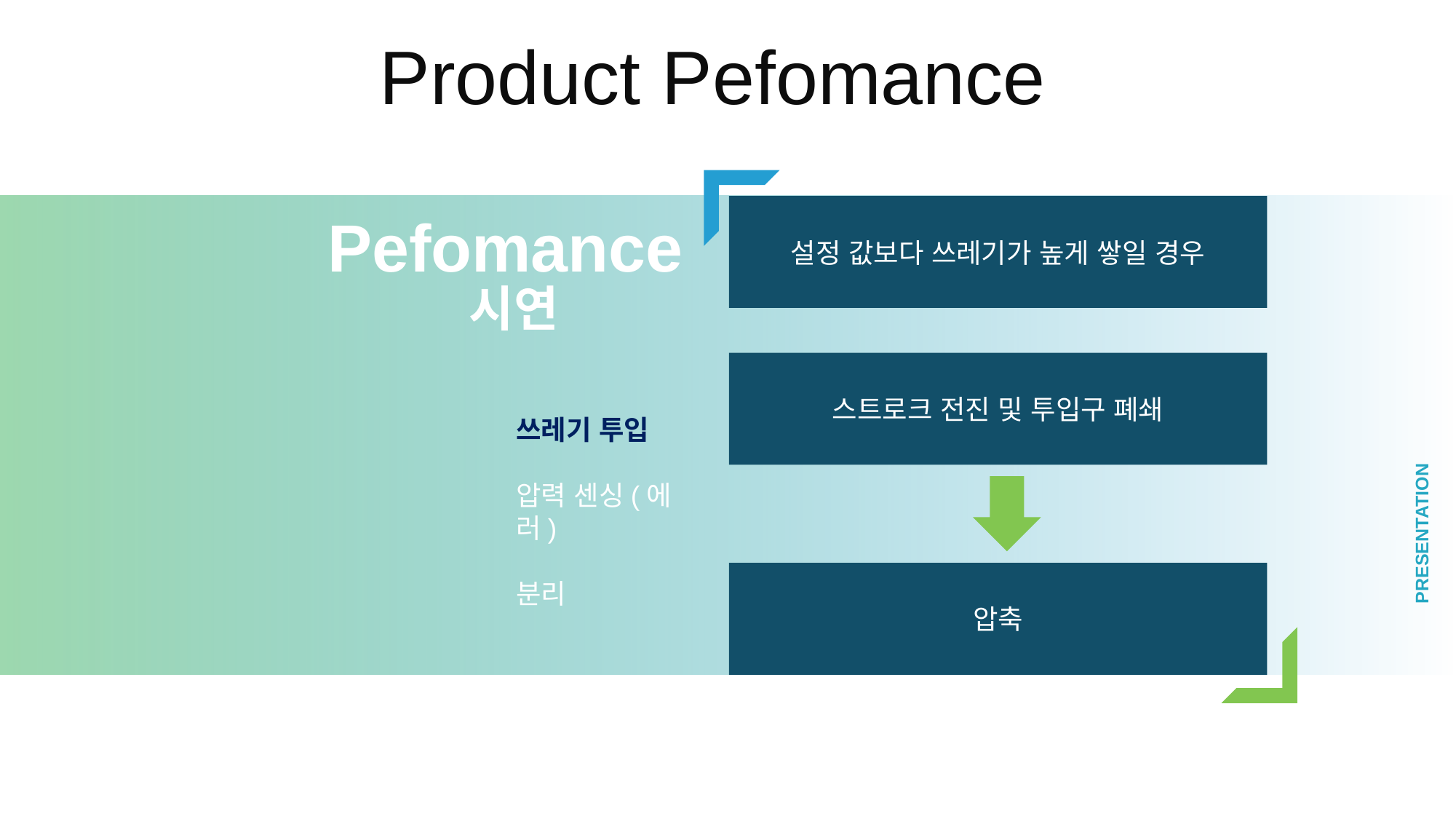

Product Pefomance

설정 값보다 쓰레기가 높게 쌓일 경우
Pefomance
시연
스트로크 전진 및 투입구 폐쇄
PRESENTATION
쓰레기 투입

압력 센싱(에러)

분리

압축